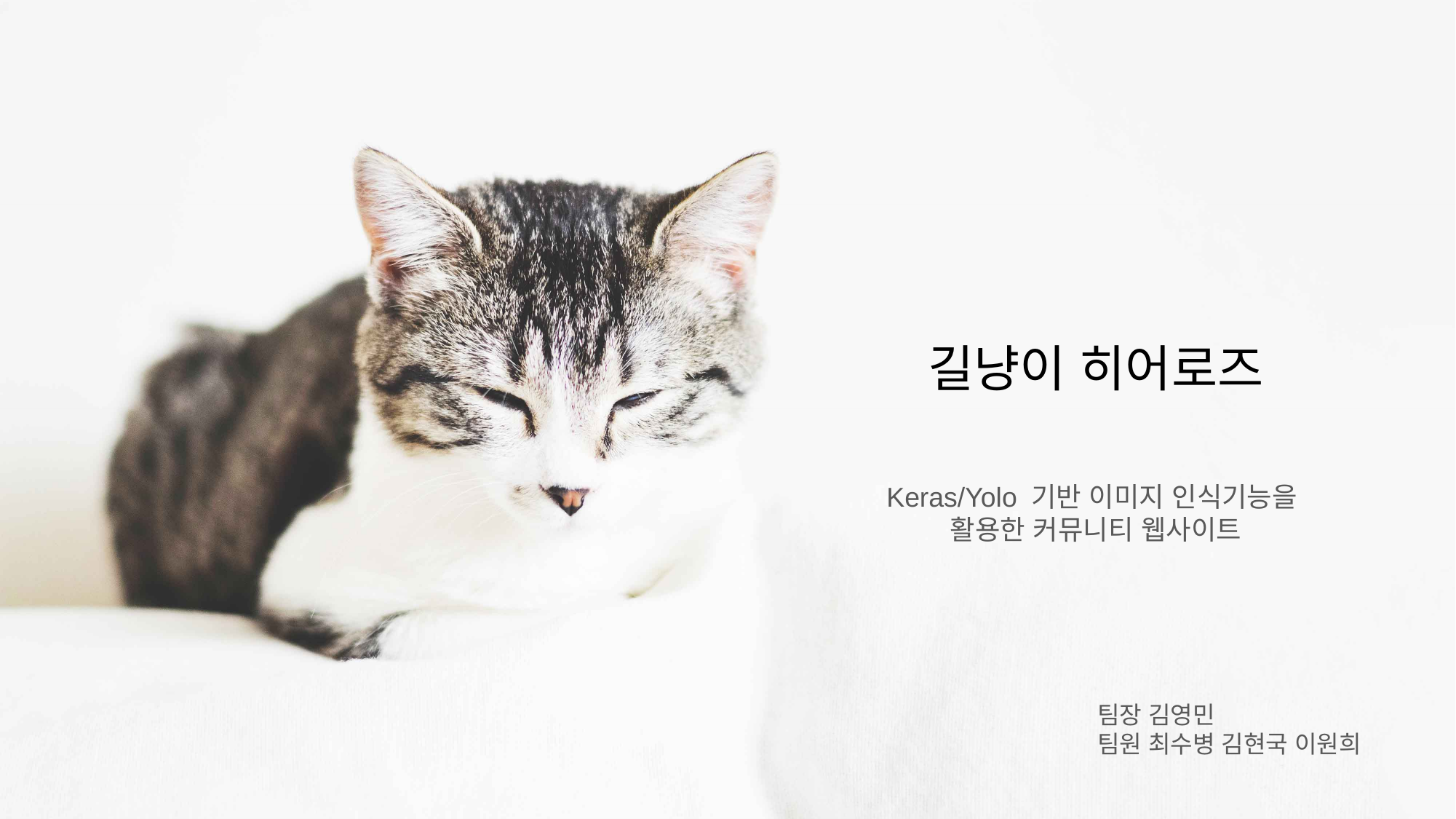

길냥이 히어로즈
Keras/Yolo 기반 이미지 인식기능을
활용한 커뮤니티 웹사이트
팀장 김영민
팀원 최수병 김현국 이원희